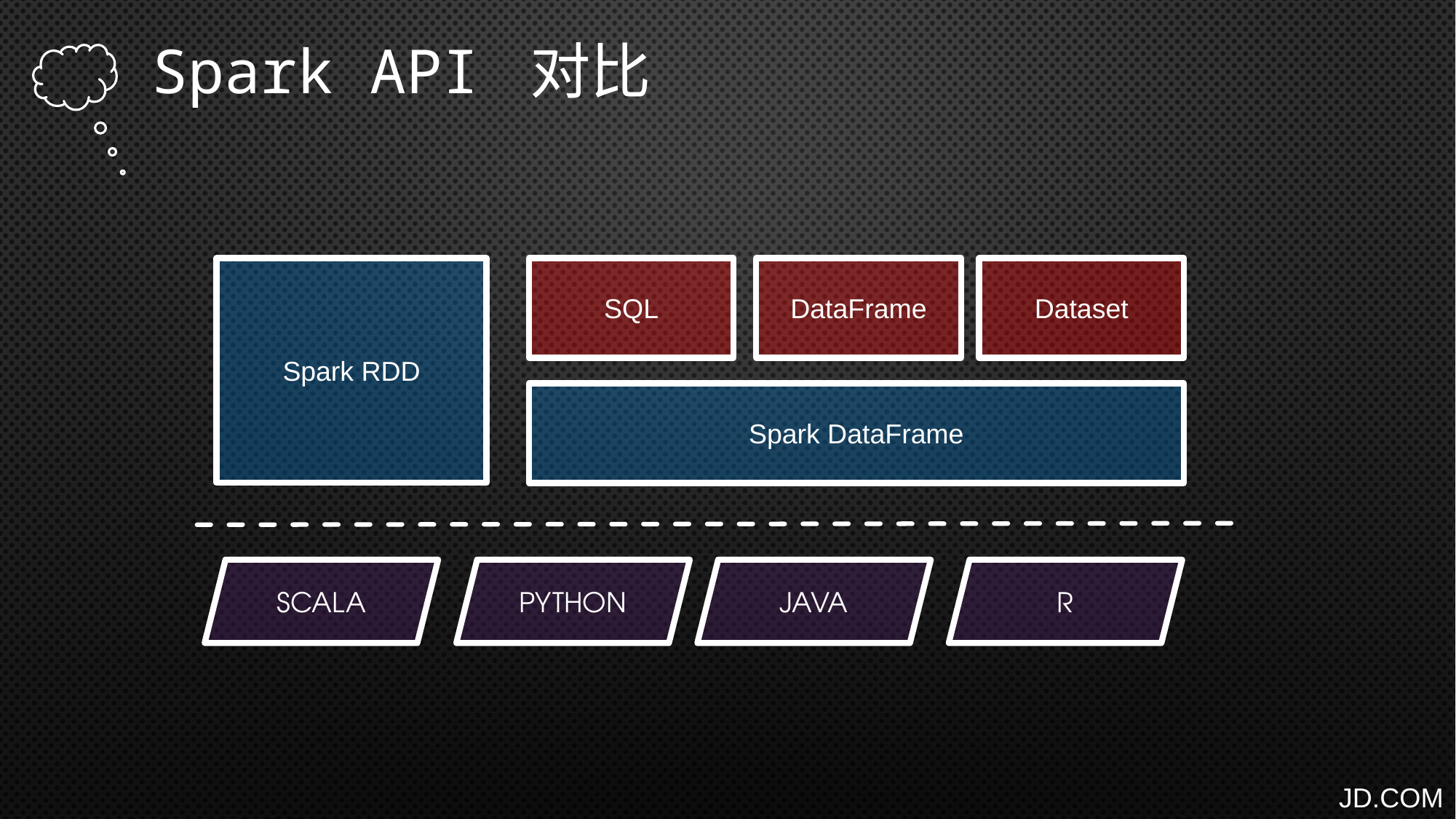

Spark API 对比

Spark RDD
SQL
DataFrame
Dataset
Spark DataFrame
SCALA
PYTHON
JAVA
R
JD.COM